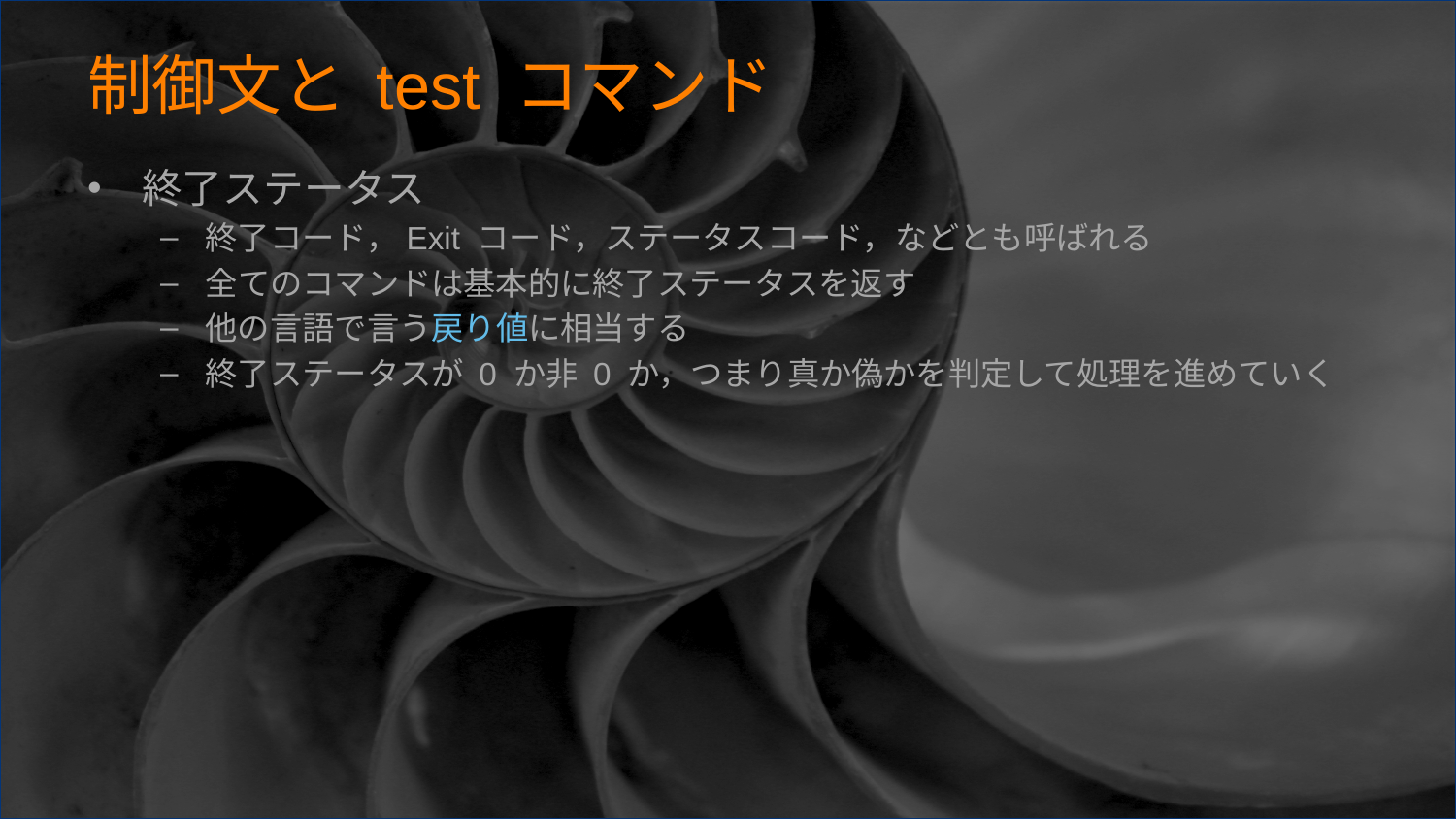

# 制御文と test コマンド
終了ステータス
終了コード，Exit コード，ステータスコード，などとも呼ばれる
全てのコマンドは基本的に終了ステータスを返す
他の言語で言う戻り値に相当する
終了ステータスが 0 か非 0 か，つまり真か偽かを判定して処理を進めていく